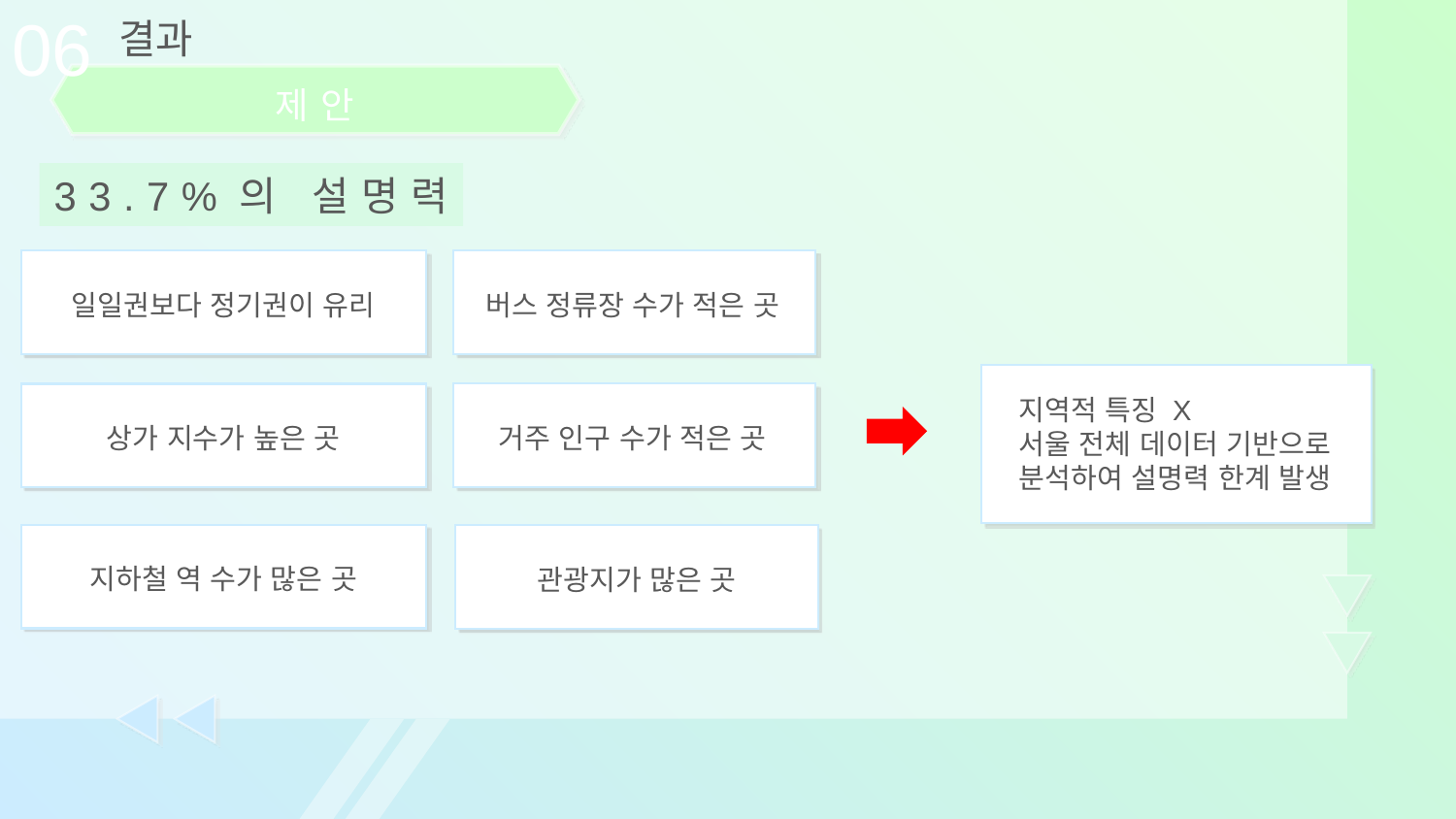

06
결과
제안
33.7%의 설명력

일일권보다 정기권이 유리
버스 정류장 수가 적은 곳

지역적 특징 X
서울 전체 데이터 기반으로
분석하여 설명력 한계 발생

상가 지수가 높은 곳
거주 인구 수가 적은 곳

지하철 역 수가 많은 곳
관광지가 많은 곳